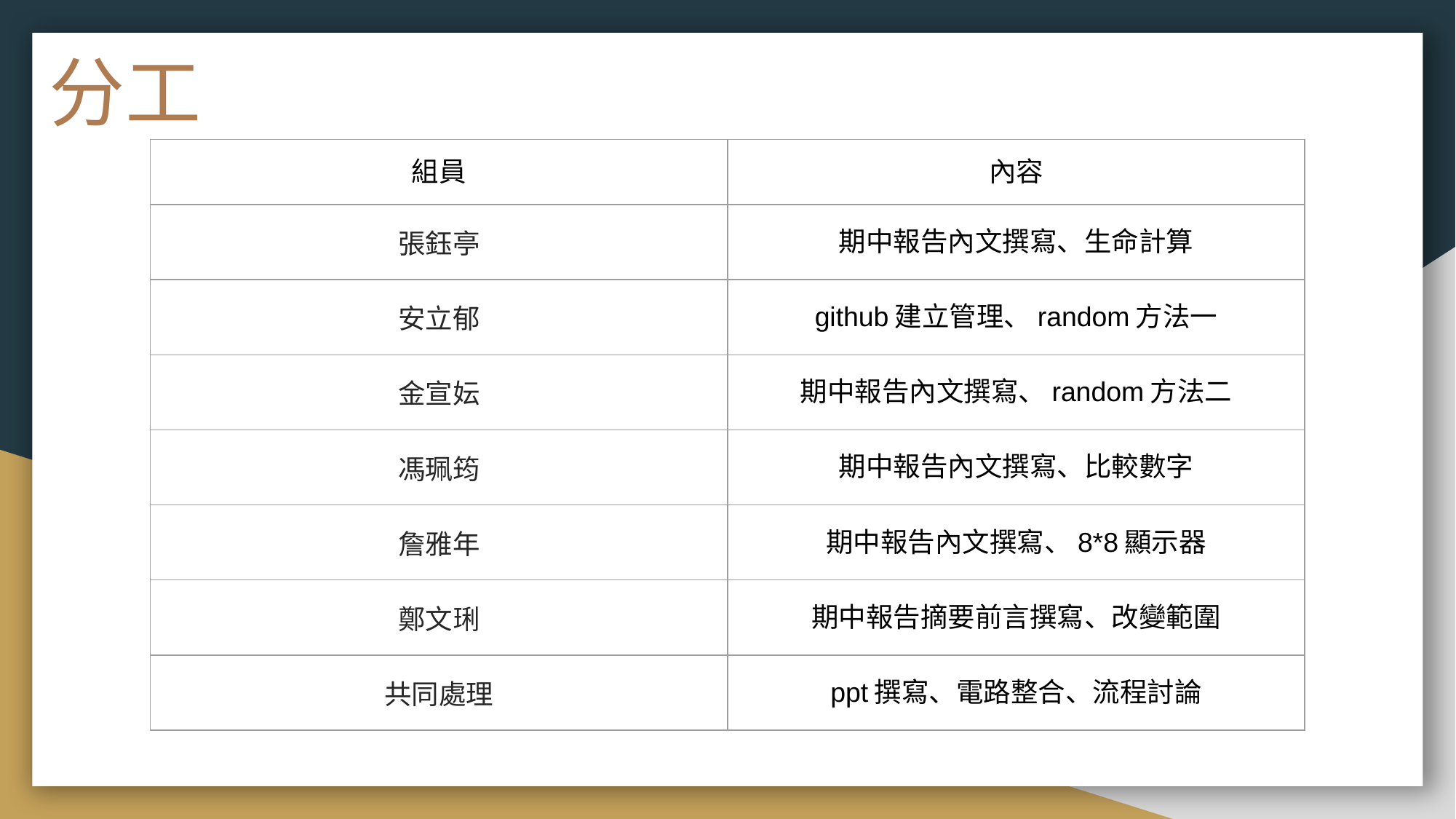

# 分工
| 組員 | 內容 |
| --- | --- |
| 張鈺亭 | 期中報告內文撰寫、生命計算 |
| 安立郁 | github建立管理、random方法一 |
| 金宣妘 | 期中報告內文撰寫、random方法二 |
| 馮珮筠 | 期中報告內文撰寫、比較數字 |
| 詹雅年 | 期中報告內文撰寫、8\*8顯示器 |
| 鄭文琍 | 期中報告摘要前言撰寫、改變範圍 |
| 共同處理 | ppt撰寫、電路整合、流程討論 |